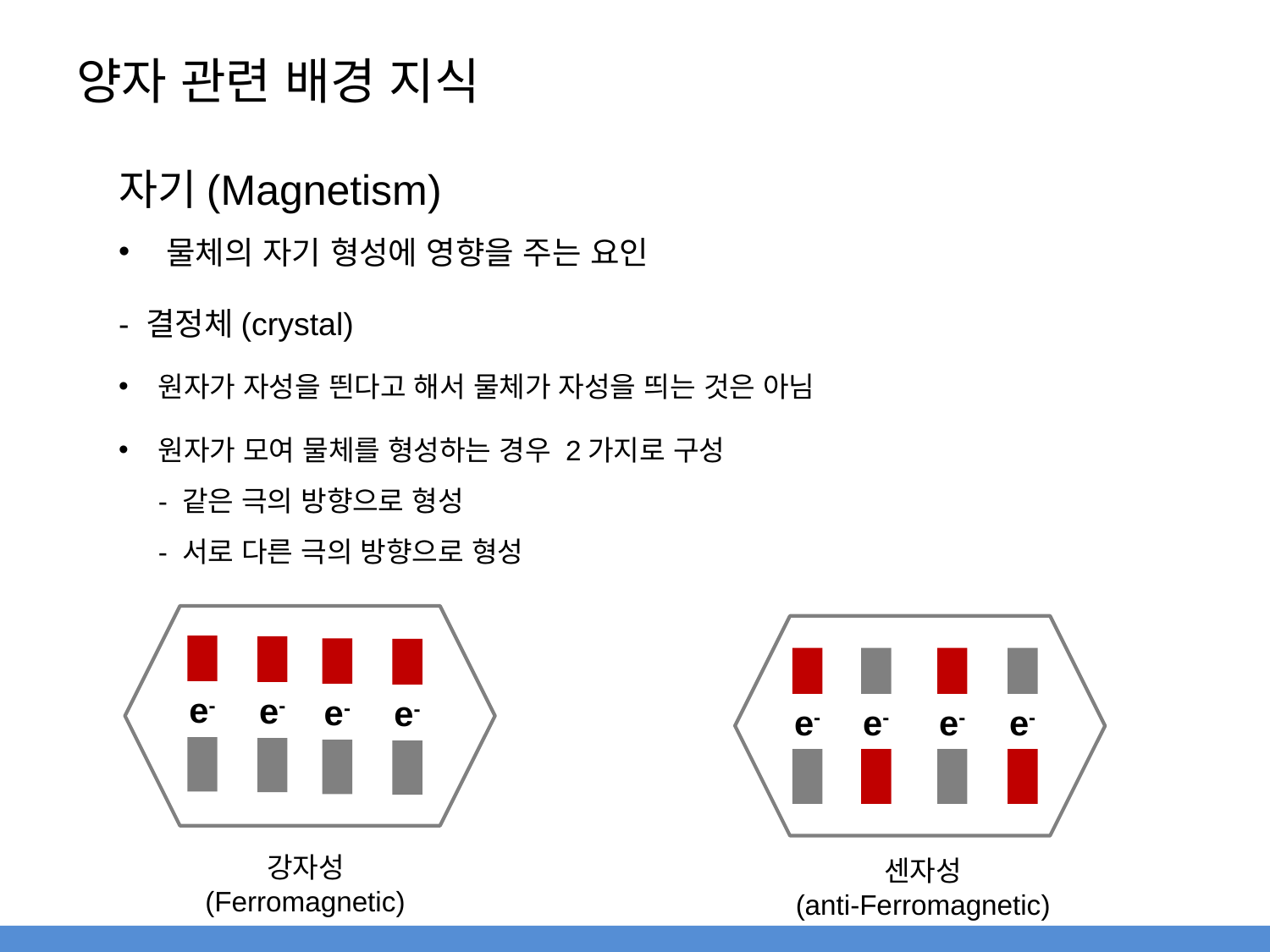

# 양자 관련 배경 지식
자기(Magnetism)
물체의 자기 형성에 영향을 주는 요인

- 결정체(crystal)
원자가 자성을 띈다고 해서 물체가 자성을 띄는 것은 아님

원자가 모여 물체를 형성하는 경우 2가지로 구성
- 같은 극의 방향으로 형성
- 서로 다른 극의 방향으로 형성

e-

e-

e-

e-

e-

e-

e-

e-
강자성
(Ferromagnetic)
센자성
(anti-Ferromagnetic)